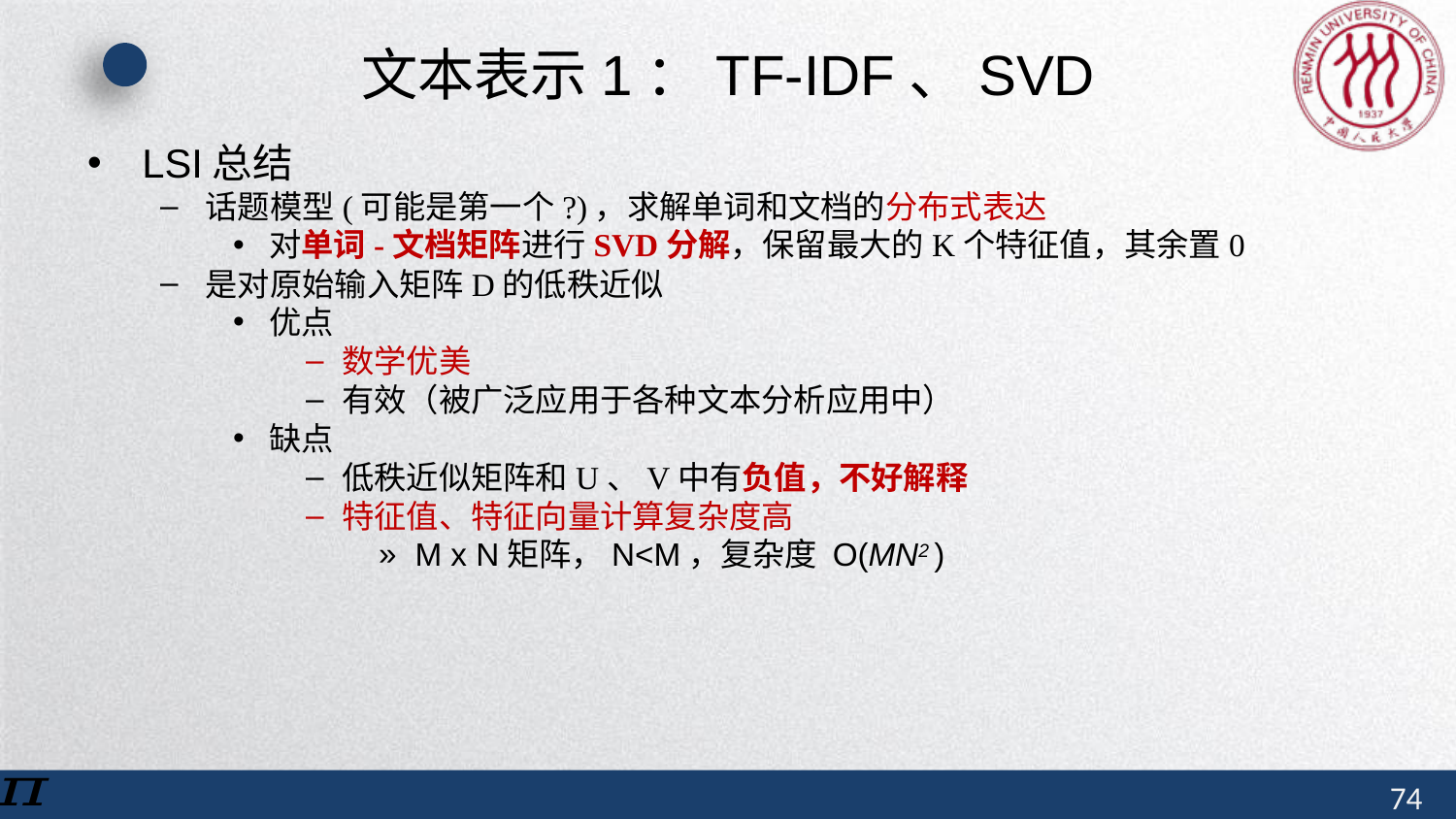

# 文本表示1：TF-IDF、SVD
LSI总结
话题模型(可能是第一个?)，求解单词和文档的分布式表达
对单词-文档矩阵进行SVD分解，保留最大的K个特征值，其余置0
是对原始输入矩阵D的低秩近似
优点
数学优美
有效（被广泛应用于各种文本分析应用中）
缺点
低秩近似矩阵和U、V中有负值，不好解释
特征值、特征向量计算复杂度高
M x N矩阵，N<M，复杂度 O(MN2 )